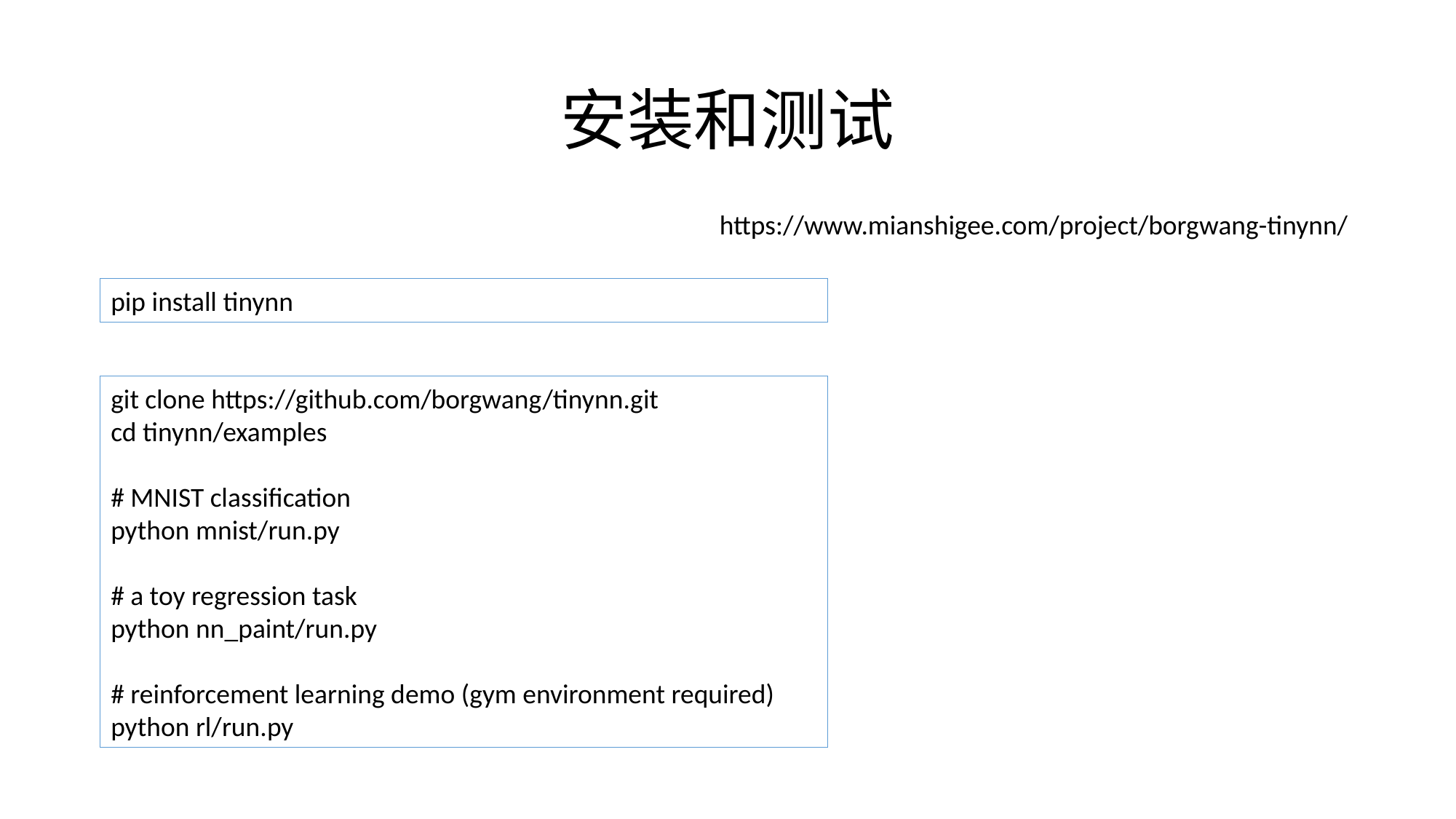

# 安装和测试
https://www.mianshigee.com/project/borgwang-tinynn/
pip install tinynn
git clone https://github.com/borgwang/tinynn.git
cd tinynn/examples

# MNIST classification
python mnist/run.py

# a toy regression task
python nn_paint/run.py

# reinforcement learning demo (gym environment required)
python rl/run.py